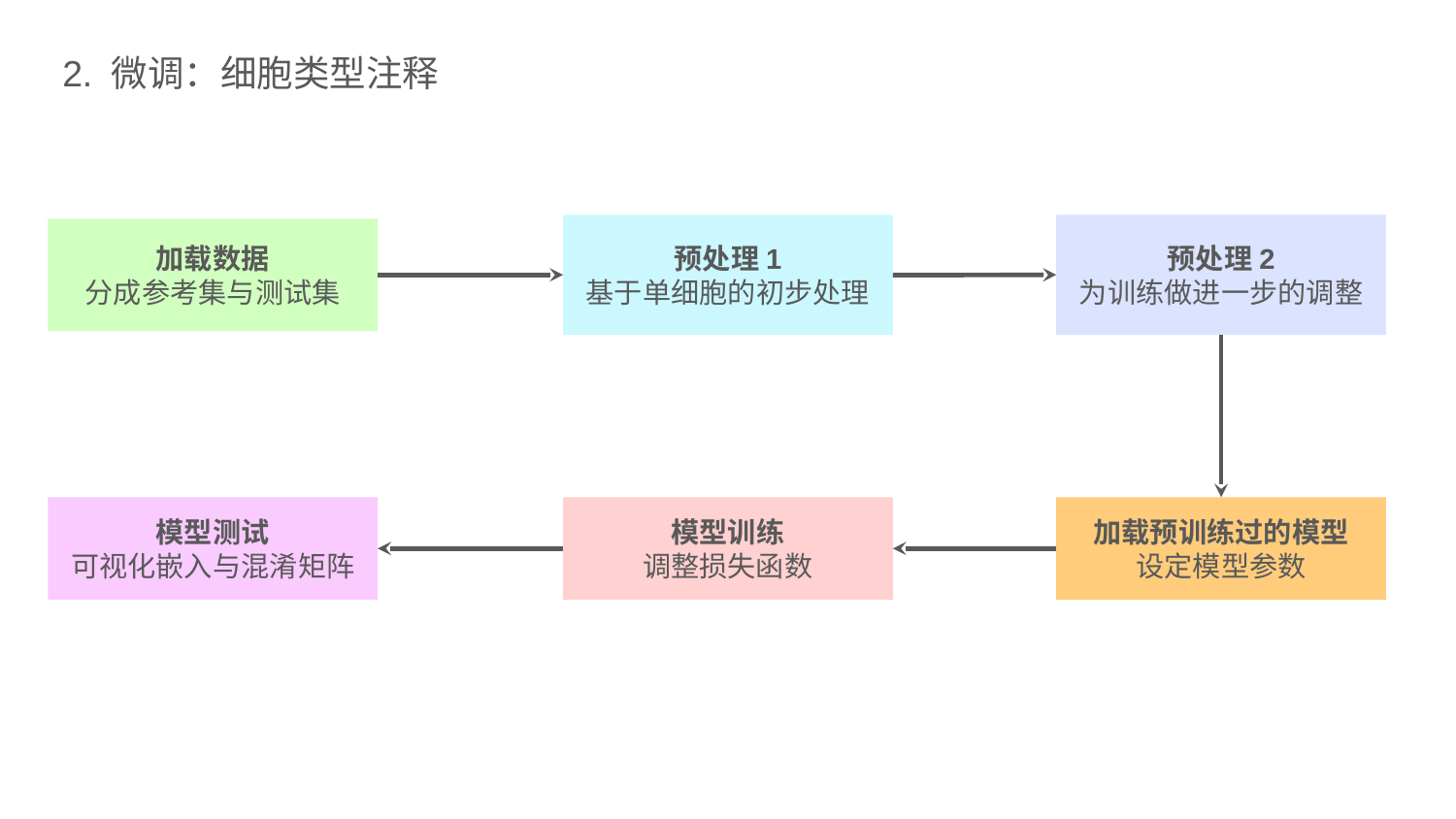

2. 微调：细胞类型注释
预处理1
基于单细胞的初步处理
预处理2
为训练做进一步的调整
加载数据
分成参考集与测试集
模型训练
调整损失函数
加载预训练过的模型
设定模型参数
模型测试
可视化嵌入与混淆矩阵